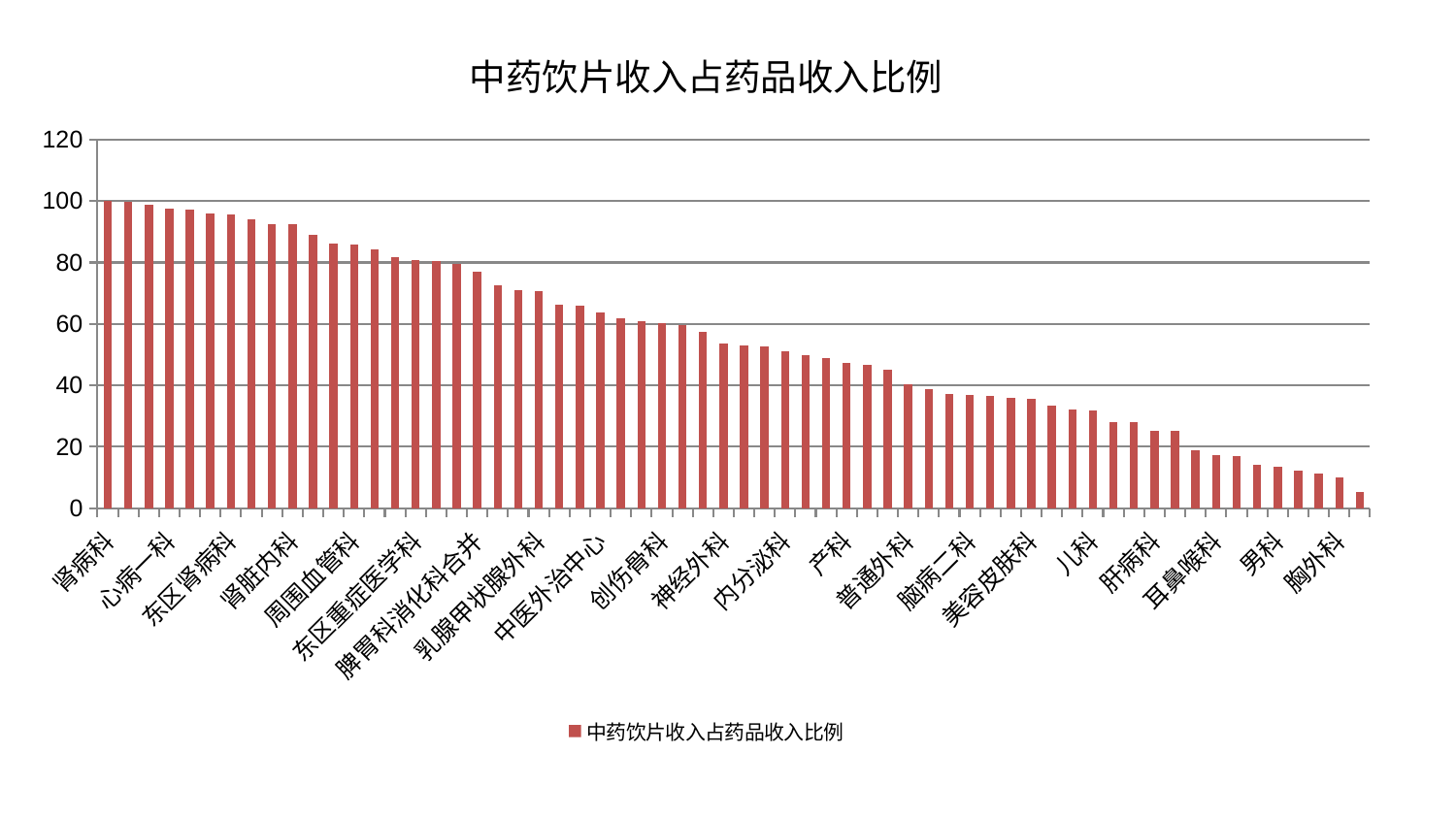

### Chart: 中药饮片收入占药品收入比例

| Category | 中药饮片收入占药品收入比例 |
|---|---|
| 肾病科 | 99.99999999999999 |
| 血液科 | 99.75166104134247 |
| 医院 | 98.75950509432147 |
| 心病一科 | 97.5535323447941 |
| 针灸科 | 97.09930742500194 |
| 中医经典科 | 96.01035914332368 |
| 东区肾病科 | 95.5190239805263 |
| 神经内科 | 94.11203948729843 |
| 西区重症医学科 | 92.55580555786827 |
| 肾脏内科 | 92.52397972477242 |
| 骨科 | 88.95374135512945 |
| 呼吸内科 | 86.21928494125137 |
| 周围血管科 | 86.00225932762964 |
| 综合内科 | 84.17720504206471 |
| 风湿病科 | 81.88615671097041 |
| 东区重症医学科 | 80.81778760181597 |
| 身心医学科 | 80.33919370463805 |
| 治未病中心 | 79.68150916835073 |
| 脾胃科消化科合并 | 76.87053231987024 |
| 微创骨科 | 72.69205310328454 |
| 推拿科 | 70.89504342019913 |
| 乳腺甲状腺外科 | 70.78861917965736 |
| 脾胃病科 | 66.35368117713654 |
| 关节骨科 | 65.9878223699964 |
| 中医外治中心 | 63.78154590816619 |
| 消化内科 | 61.813740479339835 |
| 眼科 | 60.86513949646763 |
| 创伤骨科 | 60.20543663624442 |
| 康复科 | 59.61858070820642 |
| 泌尿外科 | 57.44007065434138 |
| 神经外科 | 53.56048344880419 |
| 小儿推拿科 | 52.937910358636884 |
| 肝胆外科 | 52.80488769141418 |
| 内分泌科 | 51.185613481838665 |
| 脑病三科 | 49.873285739276746 |
| 妇科妇二科合并 | 48.982416178389265 |
| 产科 | 47.36756239958035 |
| 老年医学科 | 46.618074332705945 |
| 心病二科 | 45.127301195229414 |
| 普通外科 | 40.347261209615155 |
| 妇二科 | 38.6968369618972 |
| 肿瘤内科 | 37.287854753511745 |
| 脑病二科 | 36.90523748725713 |
| 脑病一科 | 36.40958205965307 |
| 脊柱骨科 | 35.97817655094958 |
| 美容皮肤科 | 35.51388472011523 |
| 重症医学科 | 33.31261700341956 |
| 心病三科 | 32.23330867690823 |
| 儿科 | 31.98582664288287 |
| 皮肤科 | 28.160393216009776 |
| 小儿骨科 | 27.95157775155945 |
| 肝病科 | 25.3433772473221 |
| 肛肠科 | 25.2477517497165 |
| 运动损伤骨科 | 18.81928639509225 |
| 耳鼻喉科 | 17.35152358218736 |
| 心血管内科 | 16.95943358022937 |
| 显微骨科 | 14.275152062510386 |
| 男科 | 13.468485066623373 |
| 口腔科 | 12.200065184260833 |
| 心病四科 | 11.261570342595393 |
| 胸外科 | 9.915040215105034 |
| 妇科 | 5.198977165512768 |
255